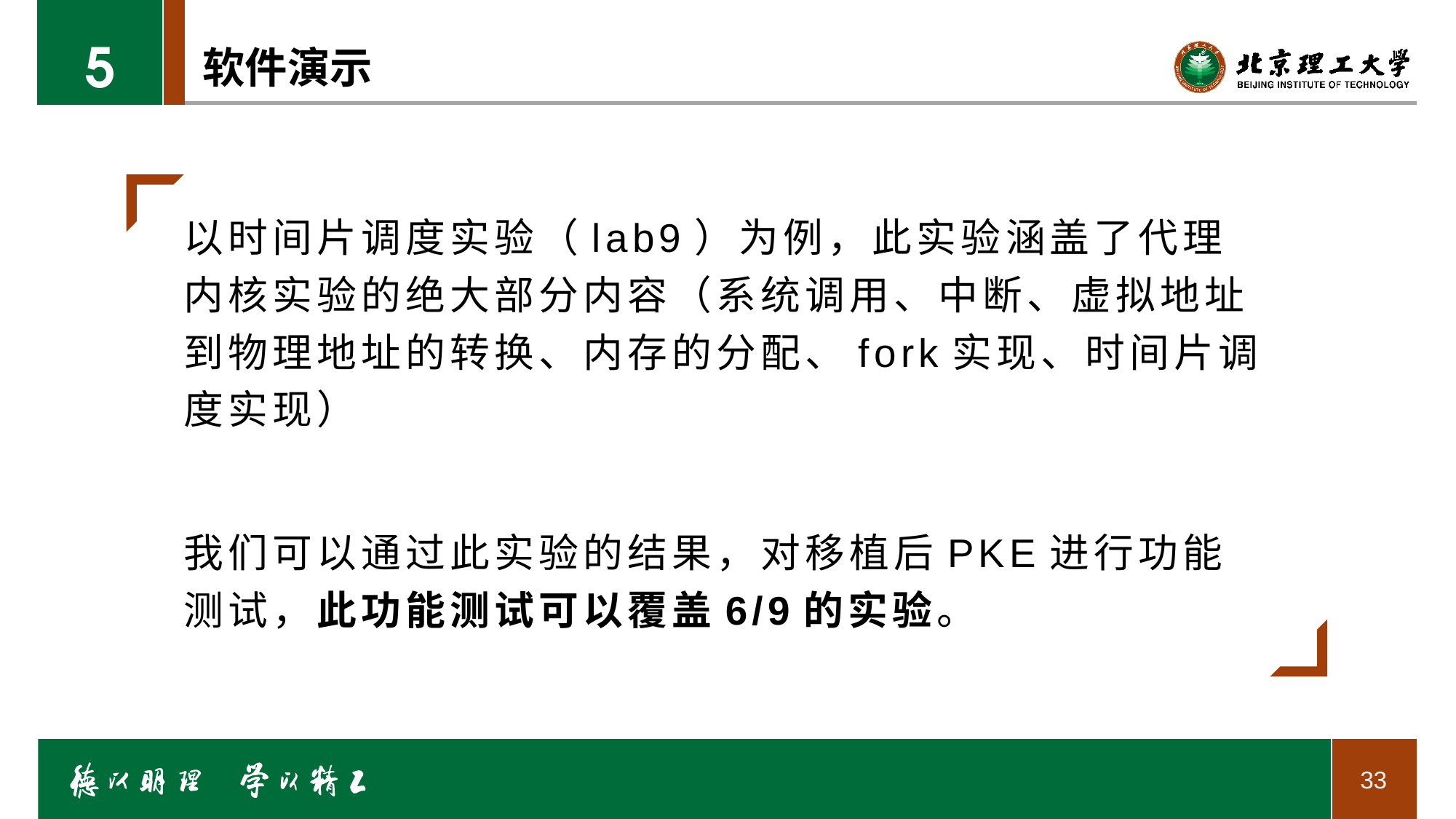

5
# 软件演示

以时间片调度实验（lab9）为例，此实验涵盖了代理内核实验的绝大部分内容（系统调用、中断、虚拟地址到物理地址的转换、内存的分配、fork实现、时间片调度实现）

我们可以通过此实验的结果，对移植后PKE进行功能测试，此功能测试可以覆盖6/9的实验。